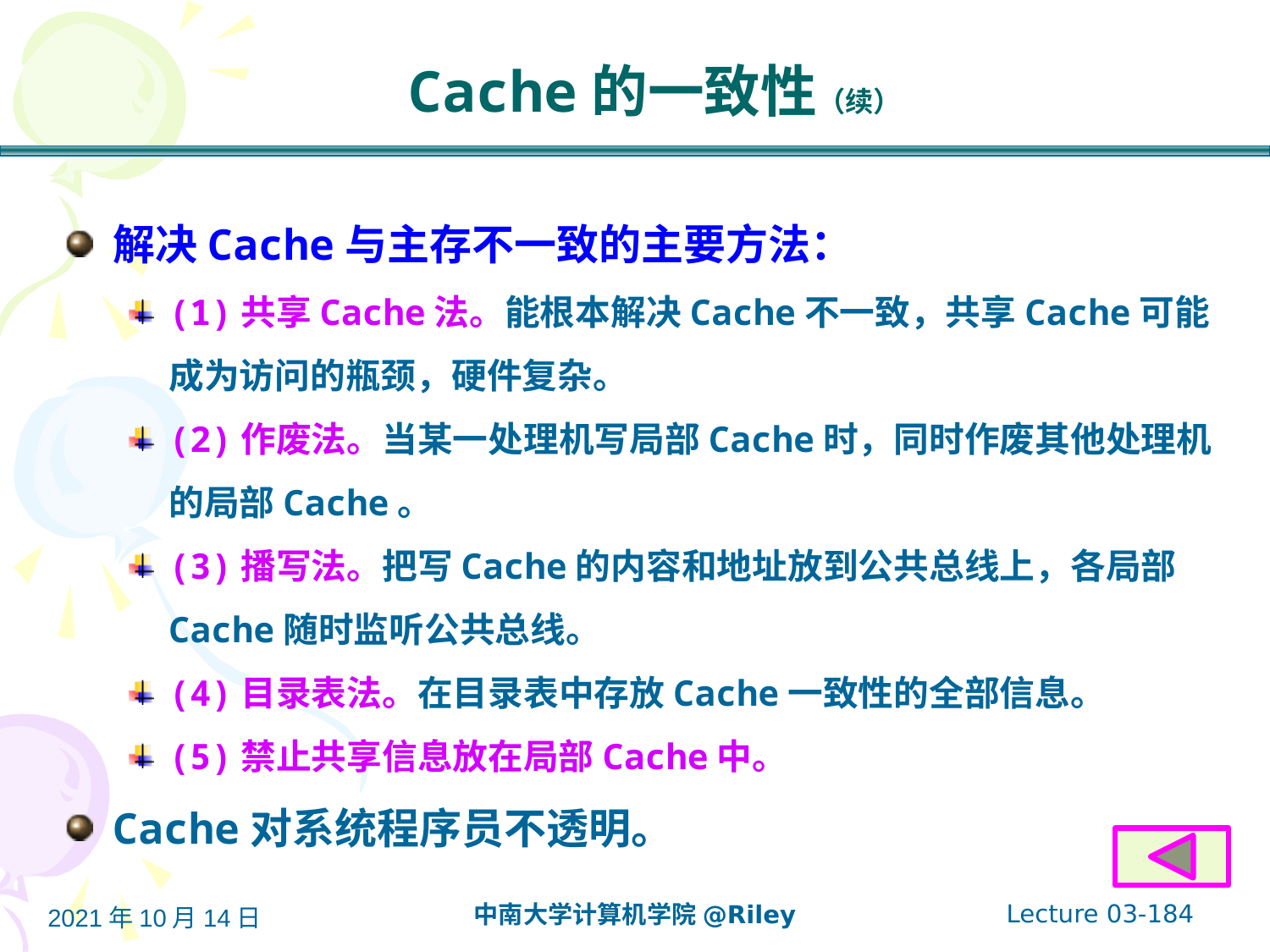

Cache的一致性（续）
解决Cache与主存不一致的主要方法：
(1)共享Cache法。能根本解决Cache不一致，共享Cache可能成为访问的瓶颈，硬件复杂。
(2)作废法。当某一处理机写局部Cache时，同时作废其他处理机的局部Cache。
(3)播写法。把写Cache的内容和地址放到公共总线上，各局部Cache随时监听公共总线。
(4)目录表法。在目录表中存放Cache一致性的全部信息。
(5)禁止共享信息放在局部Cache中。
Cache对系统程序员不透明。

Lecture 03-184
中南大学计算机学院@Riley
2021年10月14日